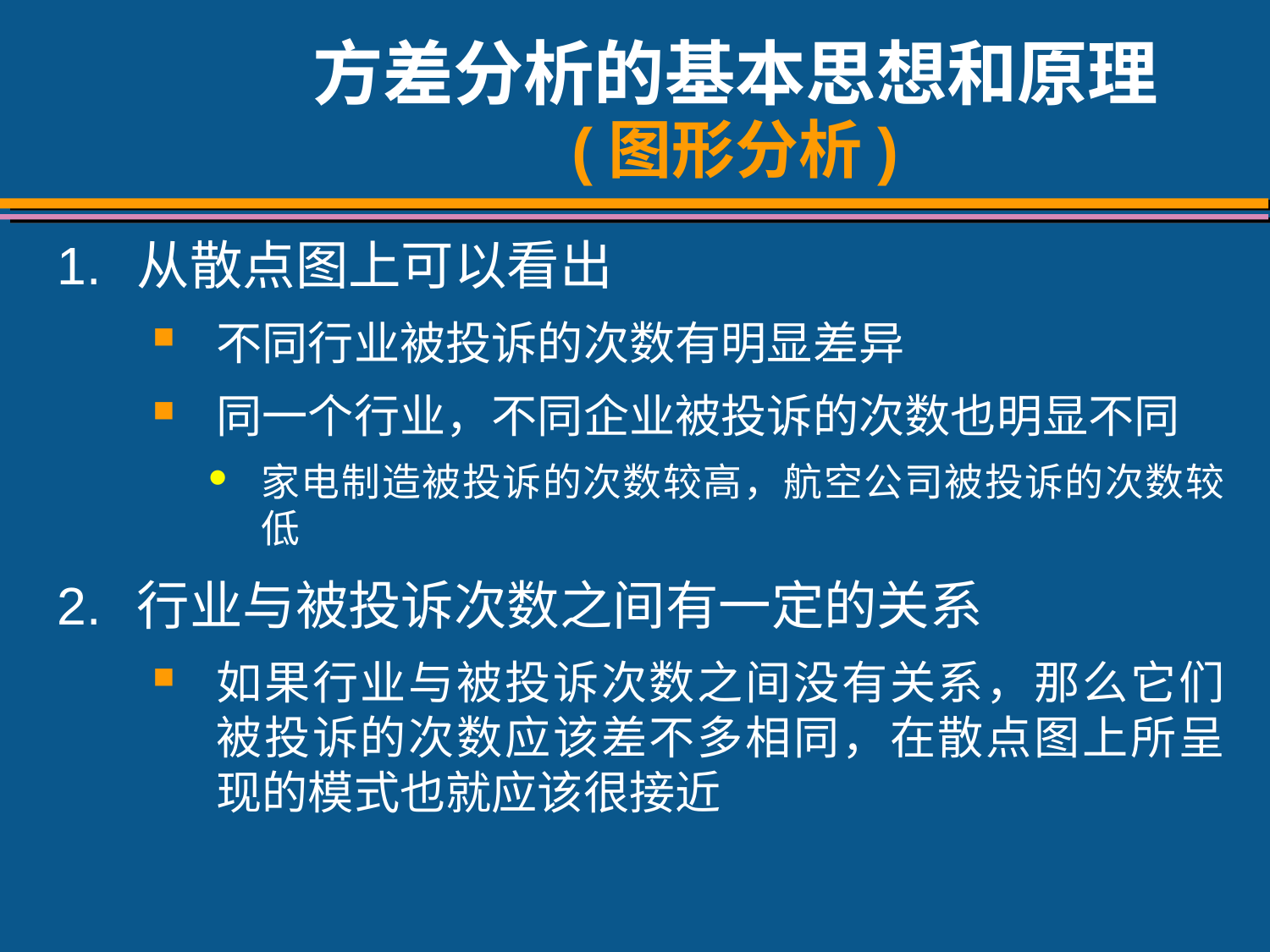

# 方差分析的基本思想和原理 (图形分析)
从散点图上可以看出
不同行业被投诉的次数有明显差异
同一个行业，不同企业被投诉的次数也明显不同
家电制造被投诉的次数较高，航空公司被投诉的次数较低
行业与被投诉次数之间有一定的关系
如果行业与被投诉次数之间没有关系，那么它们被投诉的次数应该差不多相同，在散点图上所呈现的模式也就应该很接近